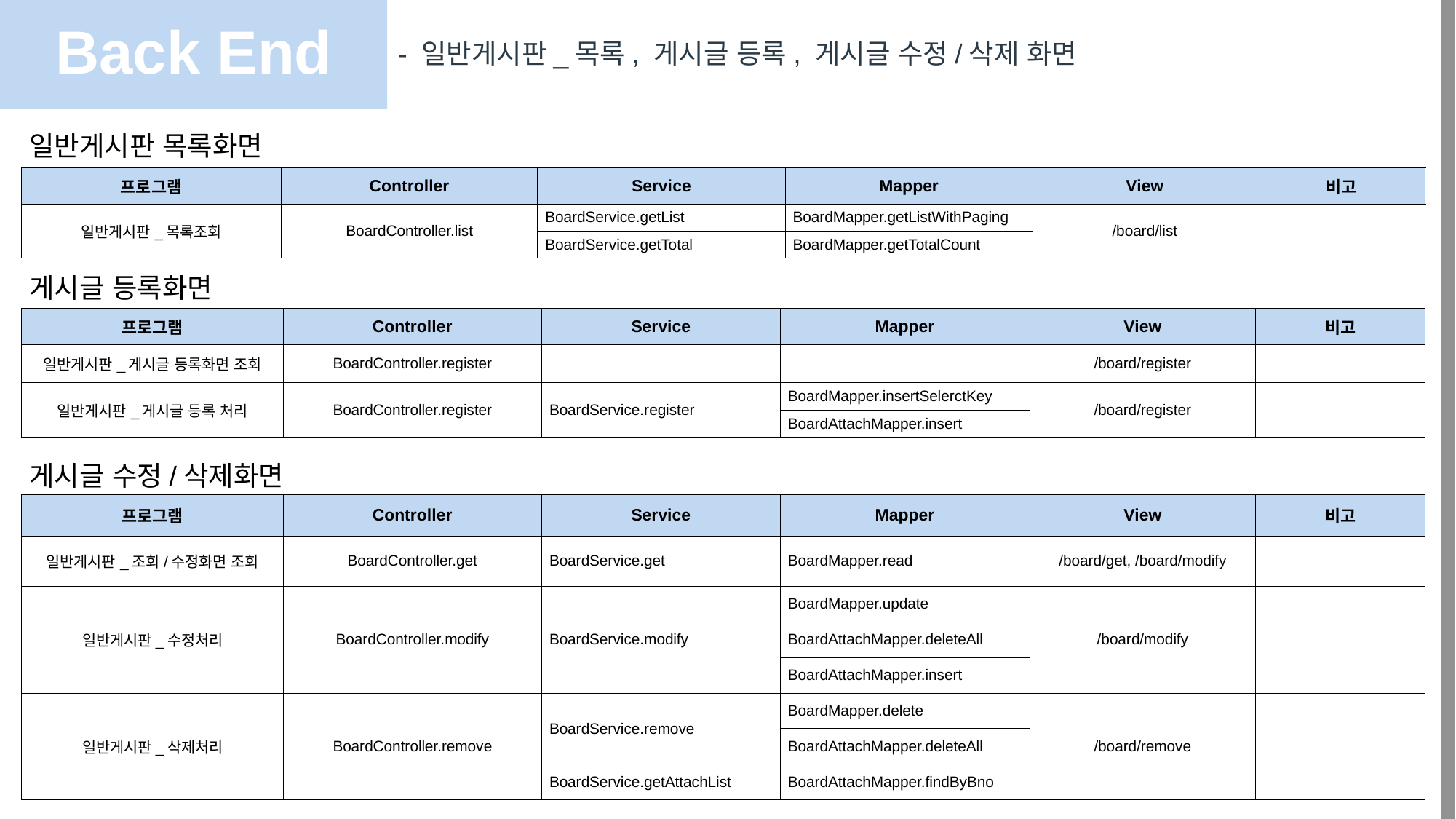

Back End
- 일반게시판_목록, 게시글 등록, 게시글 수정/삭제 화면
일반게시판 목록화면
| 프로그램 | Controller | Service | Mapper | View | 비고 |
| --- | --- | --- | --- | --- | --- |
| 일반게시판\_목록조회 | BoardController.list | BoardService.getList | BoardMapper.getListWithPaging | /board/list |  |
|  |  | BoardService.getTotal | BoardMapper.getTotalCount |  |  |
게시글 등록화면
| 프로그램 | Controller | Service | Mapper | View | 비고 |
| --- | --- | --- | --- | --- | --- |
| 일반게시판\_게시글 등록화면 조회 | BoardController.register |  |  | /board/register |  |
| 일반게시판\_게시글 등록 처리 | BoardController.register | BoardService.register | BoardMapper.insertSelerctKey | /board/register |  |
|  |  |  | BoardAttachMapper.insert |  |  |
게시글 수정/삭제화면
| 프로그램 | Controller | Service | Mapper | View | 비고 |
| --- | --- | --- | --- | --- | --- |
| 일반게시판\_조회/수정화면 조회 | BoardController.get | BoardService.get | BoardMapper.read | /board/get, /board/modify |  |
| 일반게시판\_수정처리 | BoardController.modify | BoardService.modify | BoardMapper.update | /board/modify |  |
|  |  |  | BoardAttachMapper.deleteAll |  |  |
|  |  |  | BoardAttachMapper.insert |  |  |
| 일반게시판\_삭제처리 | BoardController.remove | BoardService.remove | BoardMapper.delete | /board/remove |  |
|  |  |  | BoardAttachMapper.deleteAll |  |  |
|  |  | BoardService.getAttachList | BoardAttachMapper.findByBno |  |  |